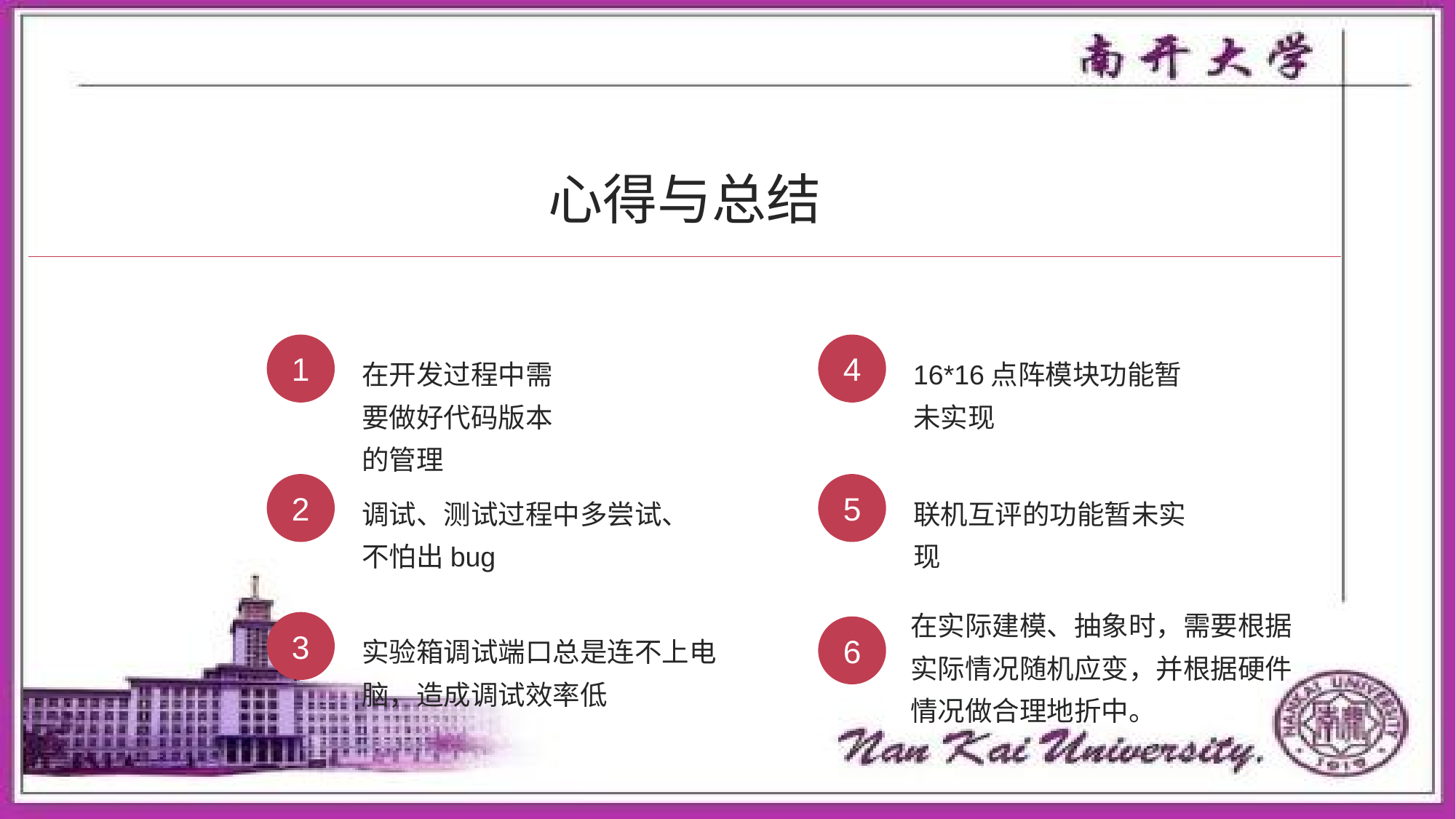

心得与总结
1
4
在开发过程中需要做好代码版本的管理
16*16点阵模块功能暂未实现
2
5
联机互评的功能暂未实现
调试、测试过程中多尝试、不怕出bug
在实际建模、抽象时，需要根据实际情况随机应变，并根据硬件情况做合理地折中。
3
6
实验箱调试端口总是连不上电脑，造成调试效率低